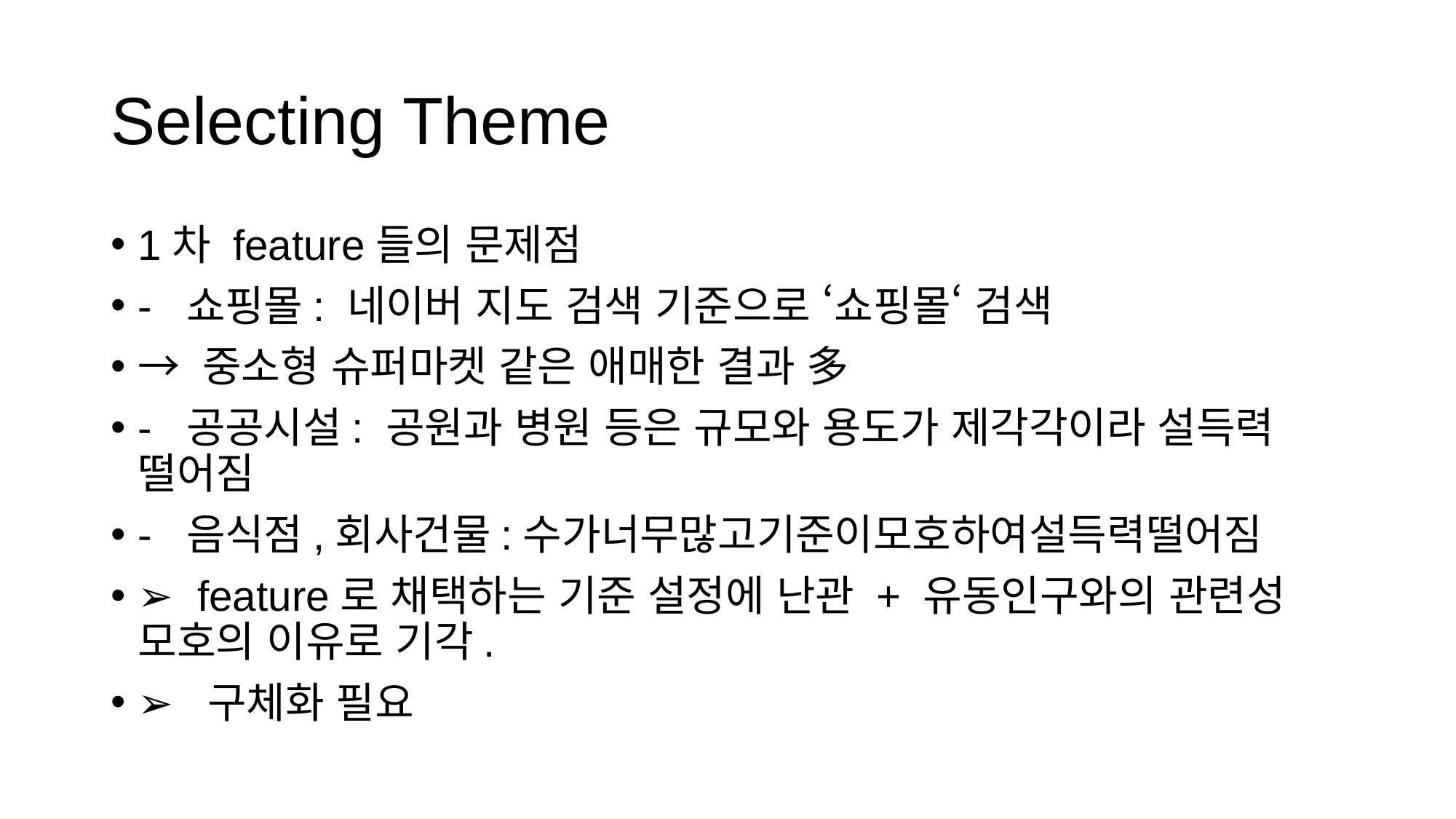

# Selecting Theme
1차 feature들의 문제점
-  쇼핑몰: 네이버 지도 검색 기준으로 ‘쇼핑몰‘ 검색
→ 중소형 슈퍼마켓 같은 애매한 결과 多
-  공공시설: 공원과 병원 등은 규모와 용도가 제각각이라 설득력 떨어짐
-  음식점,회사건물:수가너무많고기준이모호하여설득력떨어짐
➢  feature로 채택하는 기준 설정에 난관 + 유동인구와의 관련성 모호의 이유로 기각.
➢  구체화 필요